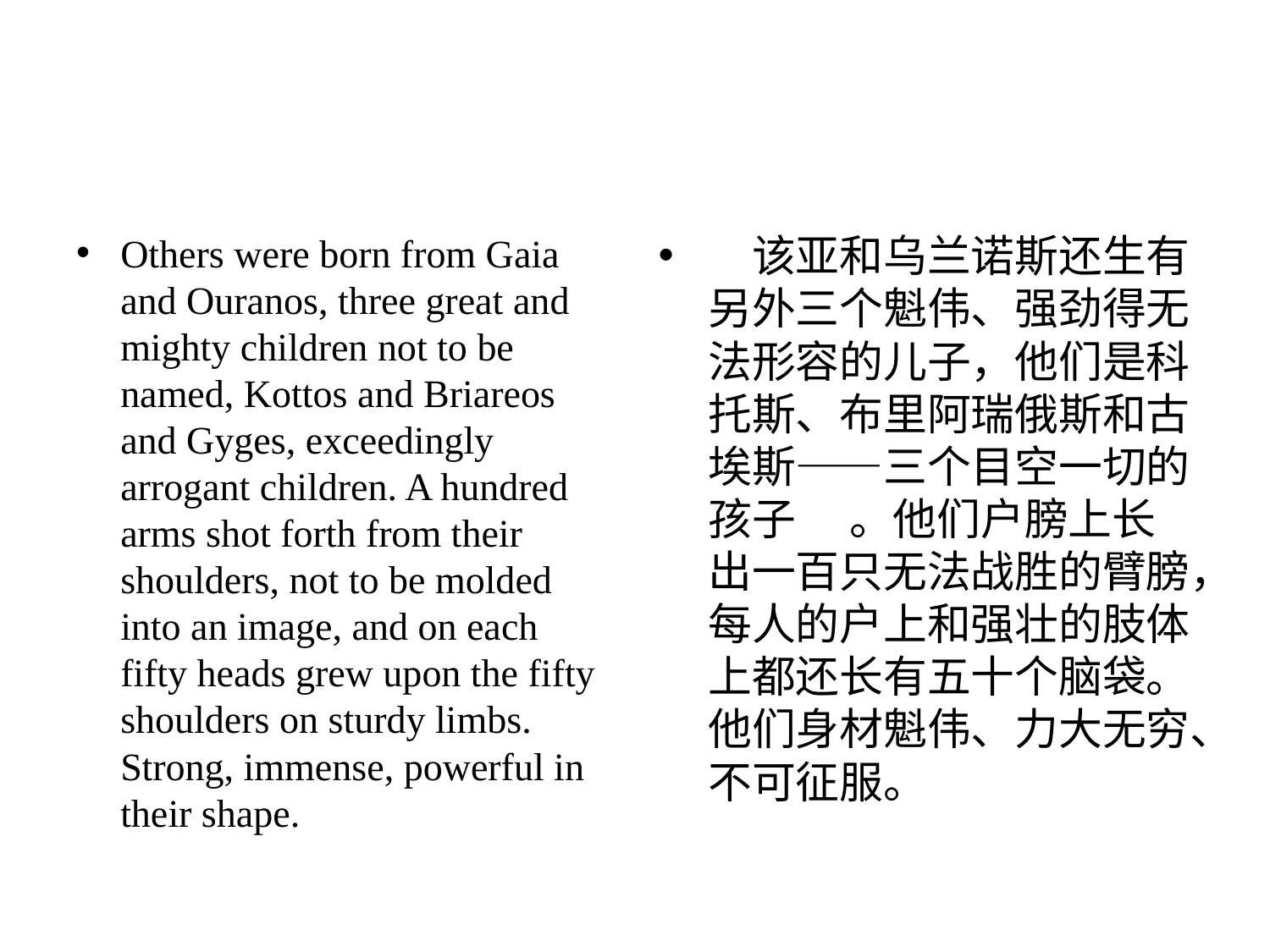

#
Others were born from Gaia and Ouranos, three great and mighty children not to be named, Kottos and Briareos and Gyges, exceedingly arrogant children. A hundred arms shot forth from their shoulders, not to be molded into an image, and on each fifty heads grew upon the fifty shoulders on sturdy limbs. Strong, immense, powerful in their shape.
　该亚和乌兰诺斯还⽣有另外三个魁伟、强劲得⽆法形容的⼉⼦，他们是科托斯、布⾥阿瑞俄斯和古埃斯——三个⽬空⼀切的孩⼦ 　。他们户膀上长出⼀百只⽆法战胜的臂膀，每⼈的户上和强壮的肢体上都还长有五⼗个脑袋。他们⾝材魁伟、⼒⼤⽆穷、不可征服。